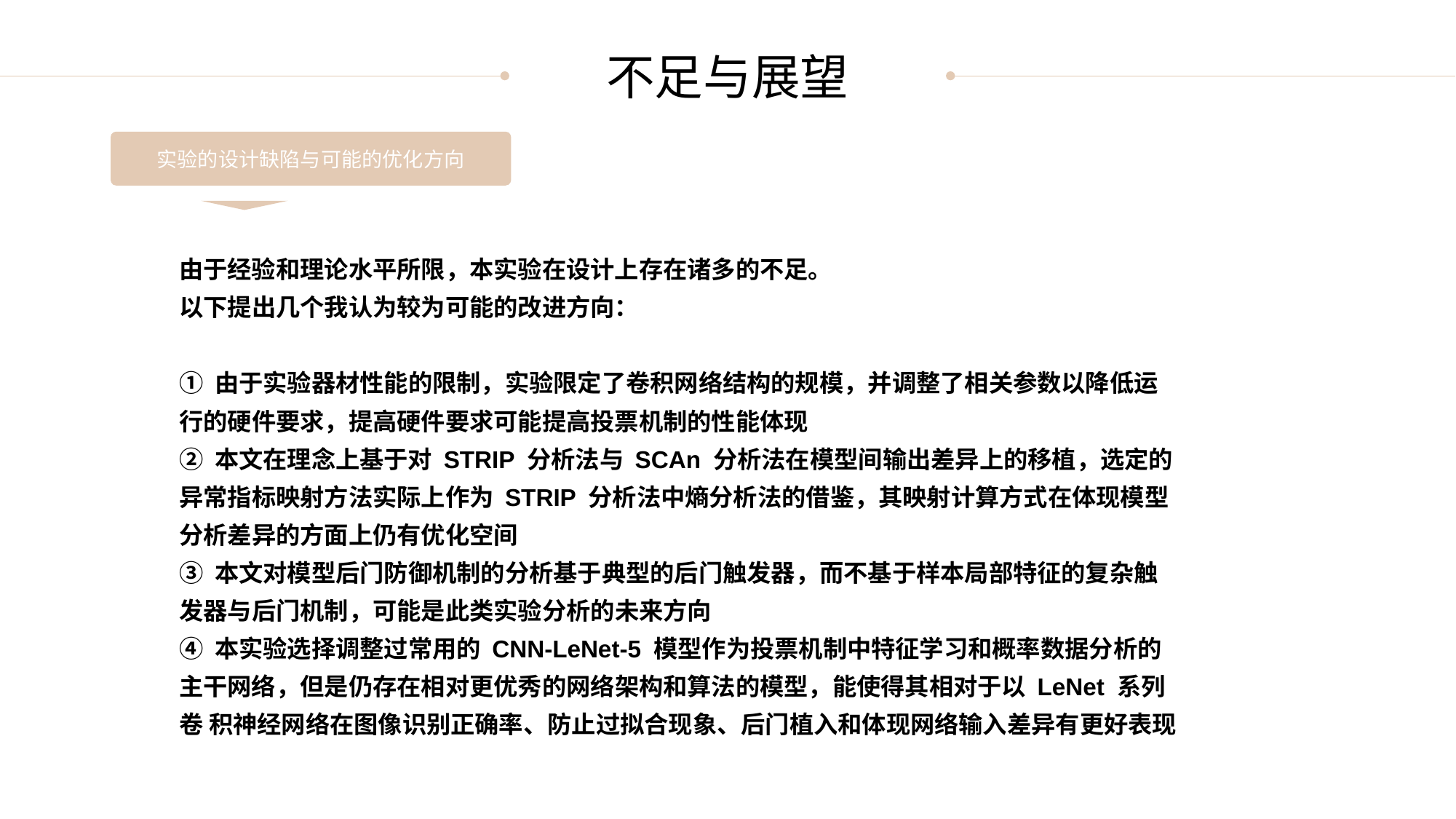

不足与展望
实验的设计缺陷与可能的优化方向

由于经验和理论水平所限，本实验在设计上存在诸多的不足。
以下提出几个我认为较为可能的改进方向：

① 由于实验器材性能的限制，实验限定了卷积网络结构的规模，并调整了相关参数以降低运行的硬件要求，提高硬件要求可能提高投票机制的性能体现
② 本文在理念上基于对 STRIP 分析法与 SCAn 分析法在模型间输出差异上的移植，选定的异常指标映射方法实际上作为 STRIP 分析法中熵分析法的借鉴，其映射计算方式在体现模型分析差异的方面上仍有优化空间
③ 本文对模型后门防御机制的分析基于典型的后门触发器，而不基于样本局部特征的复杂触发器与后门机制，可能是此类实验分析的未来方向
④ 本实验选择调整过常用的 CNN-LeNet-5 模型作为投票机制中特征学习和概率数据分析的主干网络，但是仍存在相对更优秀的网络架构和算法的模型，能使得其相对于以 LeNet 系列卷 积神经网络在图像识别正确率、防止过拟合现象、后门植入和体现网络输入差异有更好表现